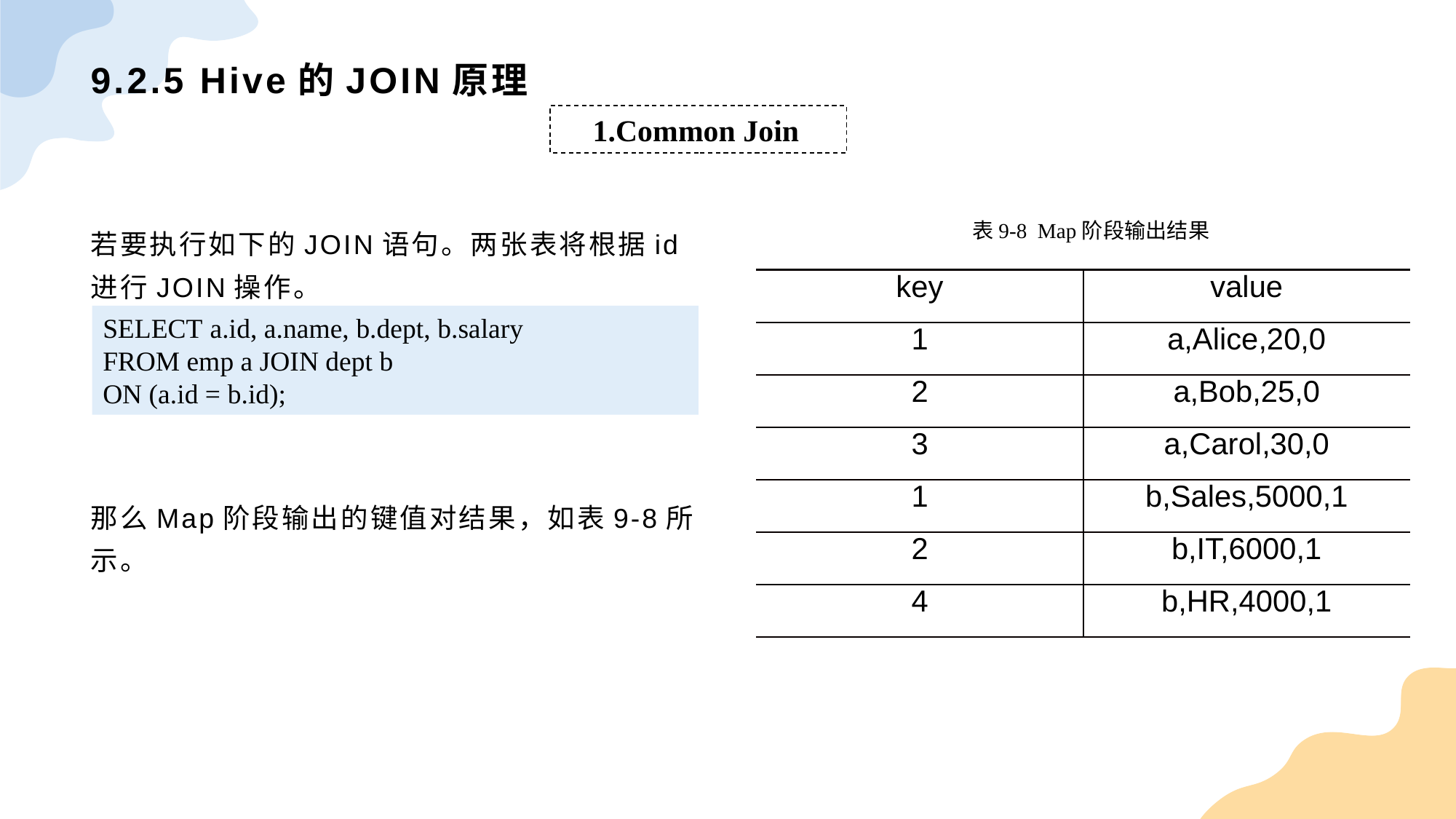

# 9.2.5 Hive的JOIN原理
1.Common Join
表9-8  Map阶段输出结果
若要执行如下的JOIN语句。两张表将根据id进行JOIN操作。

那么Map阶段输出的键值对结果，如表9-8所示。
| key | value |
| --- | --- |
| 1 | a,Alice,20,0 |
| 2 | a,Bob,25,0 |
| 3 | a,Carol,30,0 |
| 1 | b,Sales,5000,1 |
| 2 | b,IT,6000,1 |
| 4 | b,HR,4000,1 |
SELECT a.id, a.name, b.dept, b.salary FROM emp a JOIN dept b ON (a.id = b.id);